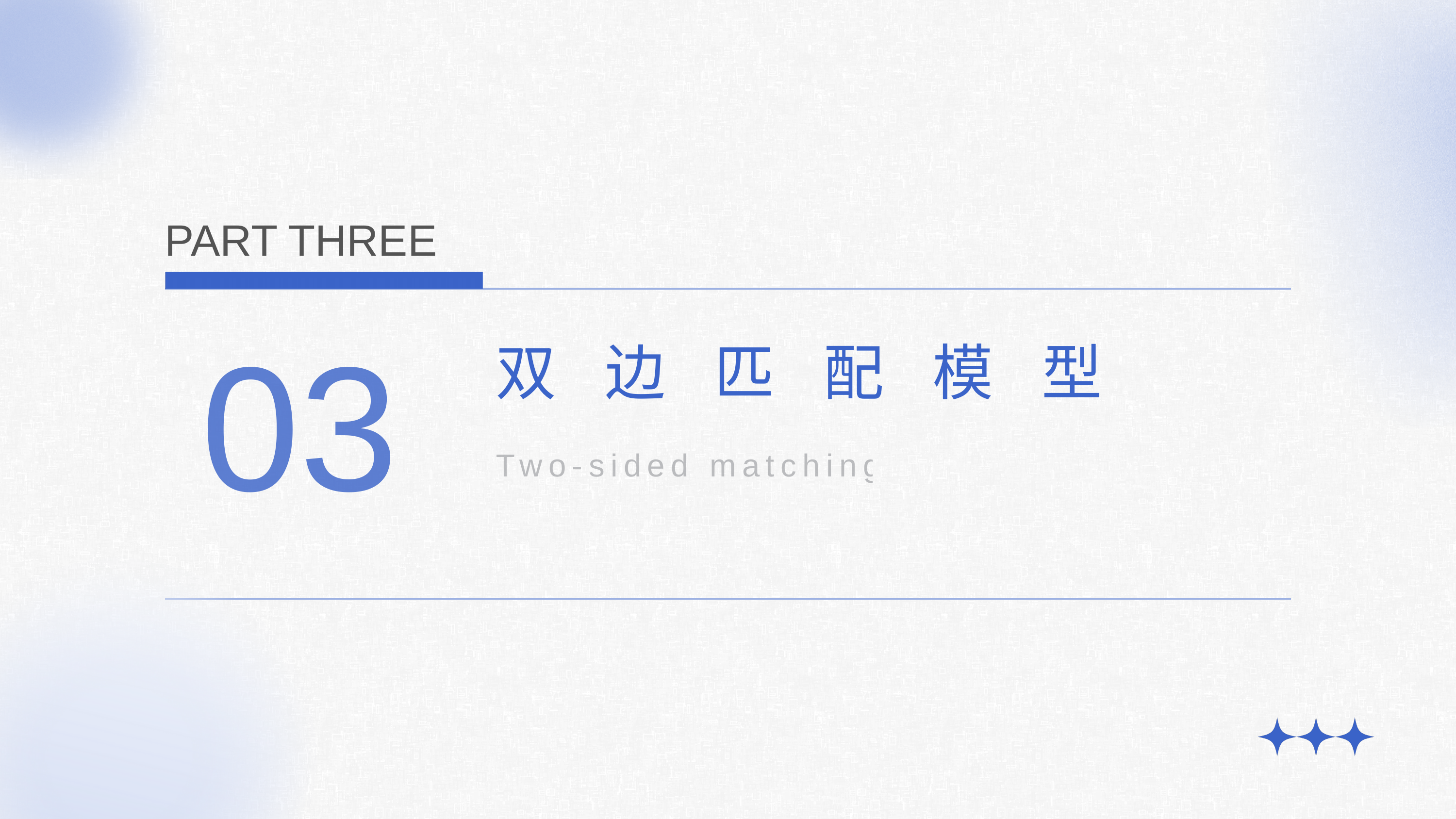

PART THREE

03
双边匹配模型

Two-sided matching model